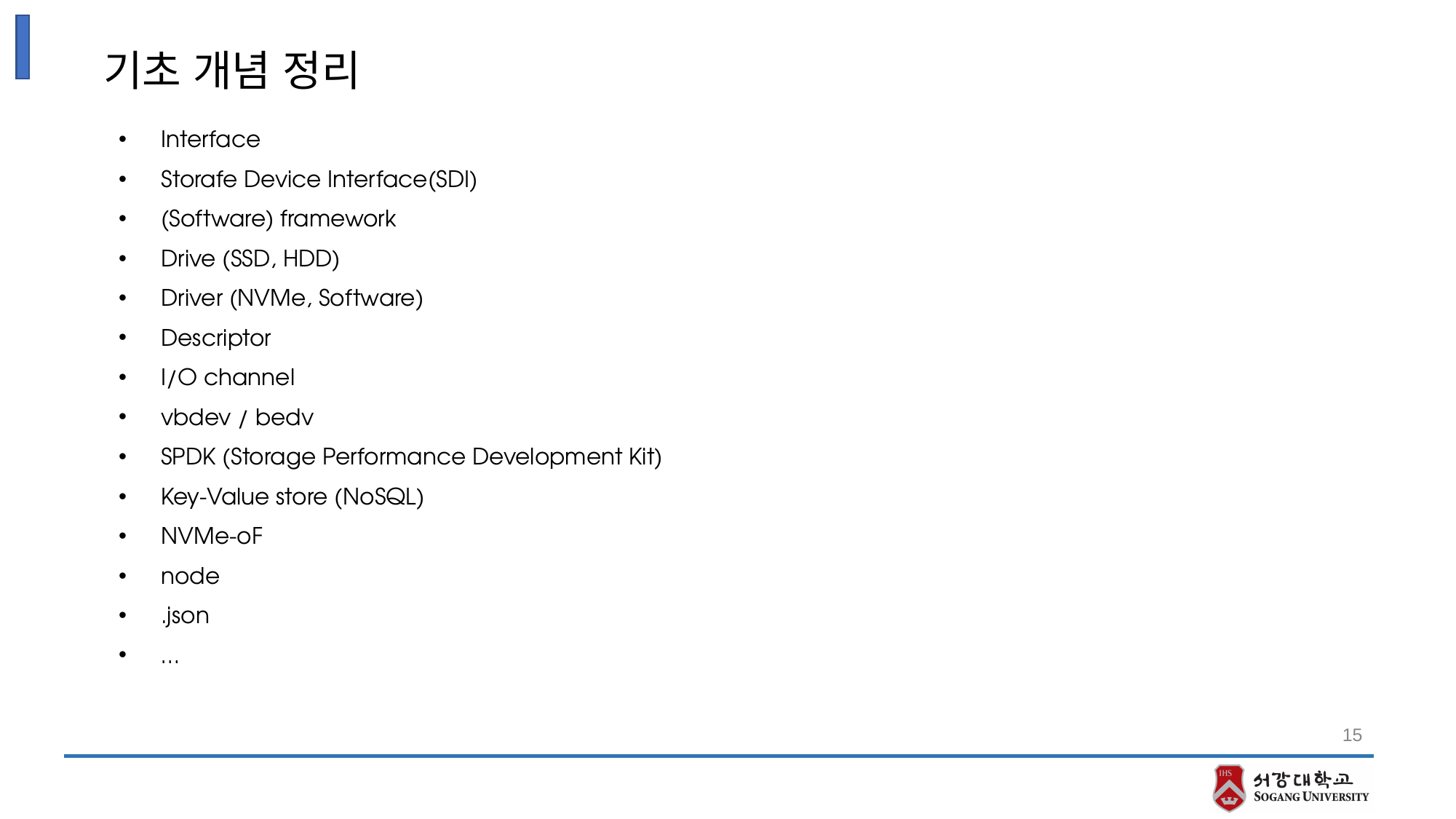

기초 개념 정리
Interface
Storafe Device Interface(SDI)
(Software) framework
Drive (SSD, HDD)
Driver (NVMe, Software)
Descriptor
I/O channel
vbdev / bedv
SPDK (Storage Performance Development Kit)
Key-Value store (NoSQL)
NVMe-oF
node
.json
…